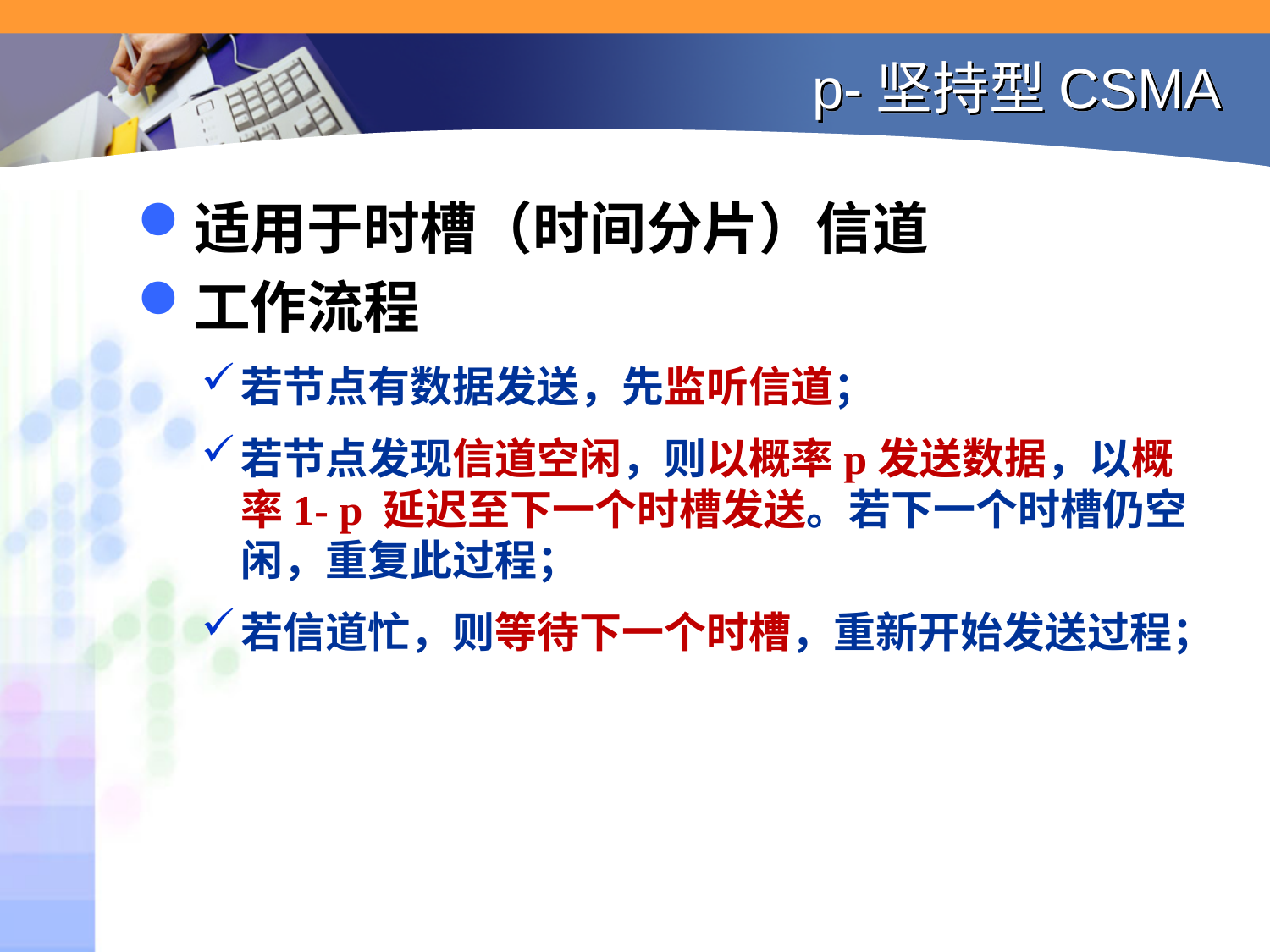

# p-坚持型CSMA
适用于时槽（时间分片）信道
工作流程
若节点有数据发送，先监听信道；
若节点发现信道空闲，则以概率p发送数据，以概率1- p 延迟至下一个时槽发送。若下一个时槽仍空闲，重复此过程；
若信道忙，则等待下一个时槽，重新开始发送过程；